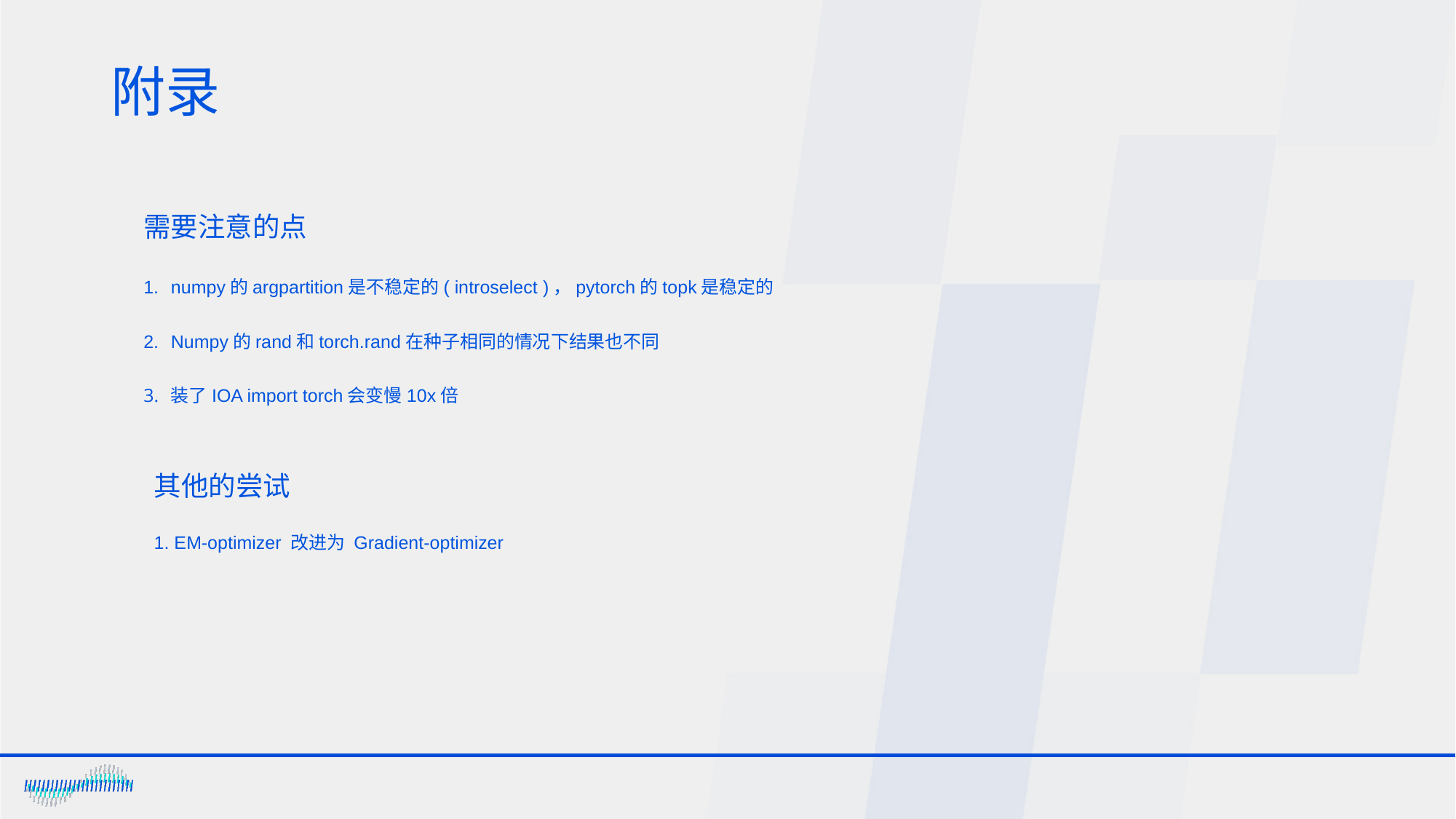

# 附录
需要注意的点
numpy的argpartition是不稳定的( introselect )，pytorch的topk是稳定的
Numpy的rand和torch.rand在种子相同的情况下结果也不同
装了IOA import torch会变慢10x倍
其他的尝试
1. EM-optimizer 改进为 Gradient-optimizer